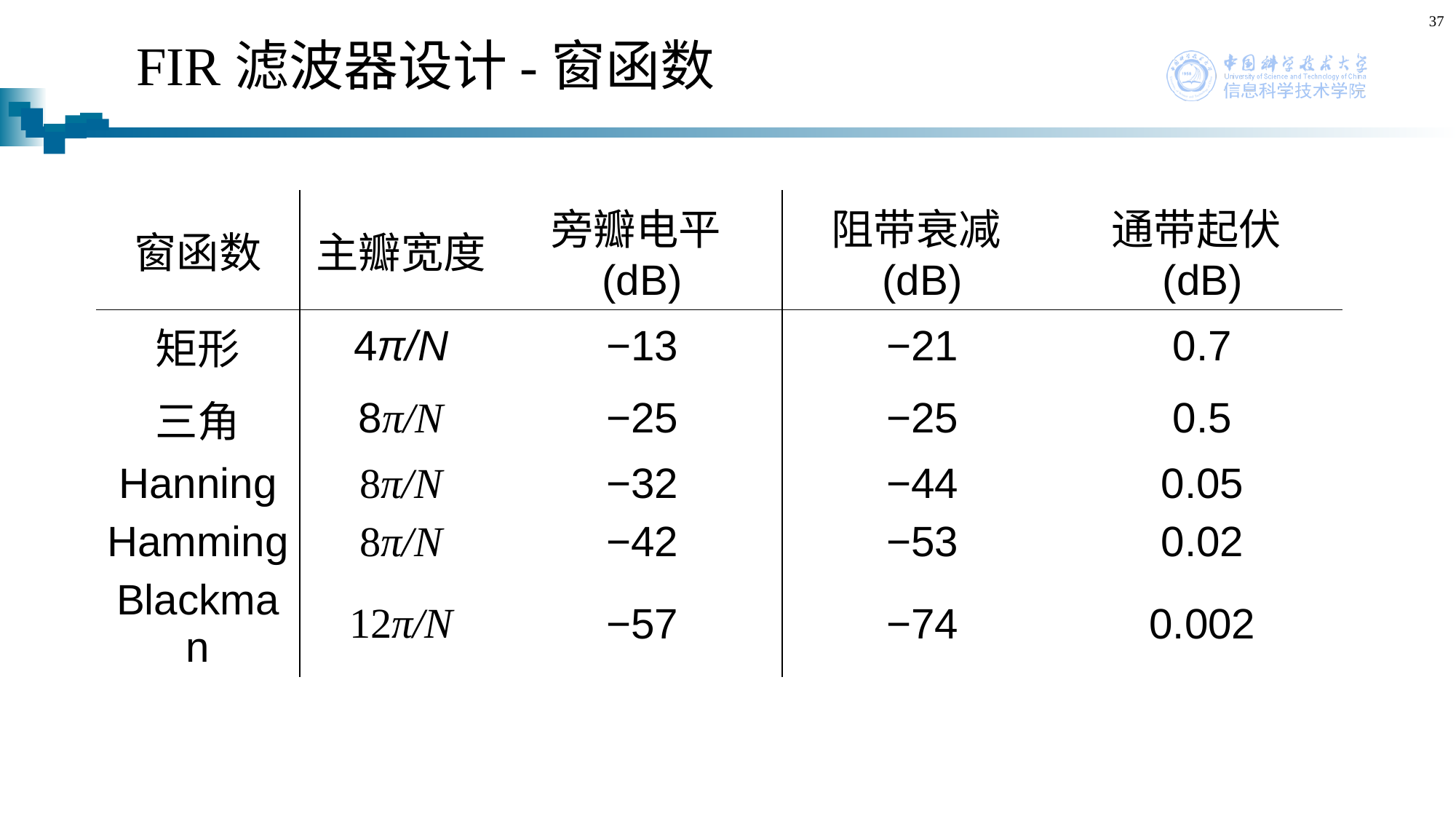

37
# FIR滤波器设计-窗函数
| 窗函数 | 主瓣宽度 | 旁瓣电平(dB) | 阻带衰减(dB) | 通带起伏(dB) |
| --- | --- | --- | --- | --- |
| 矩形 | 4π/N | −13 | −21 | 0.7 |
| 三角 | 8π/N | −25 | −25 | 0.5 |
| Hanning | 8π/N | −32 | −44 | 0.05 |
| Hamming | 8π/N | −42 | −53 | 0.02 |
| Blackman | 12π/N | −57 | −74 | 0.002 |